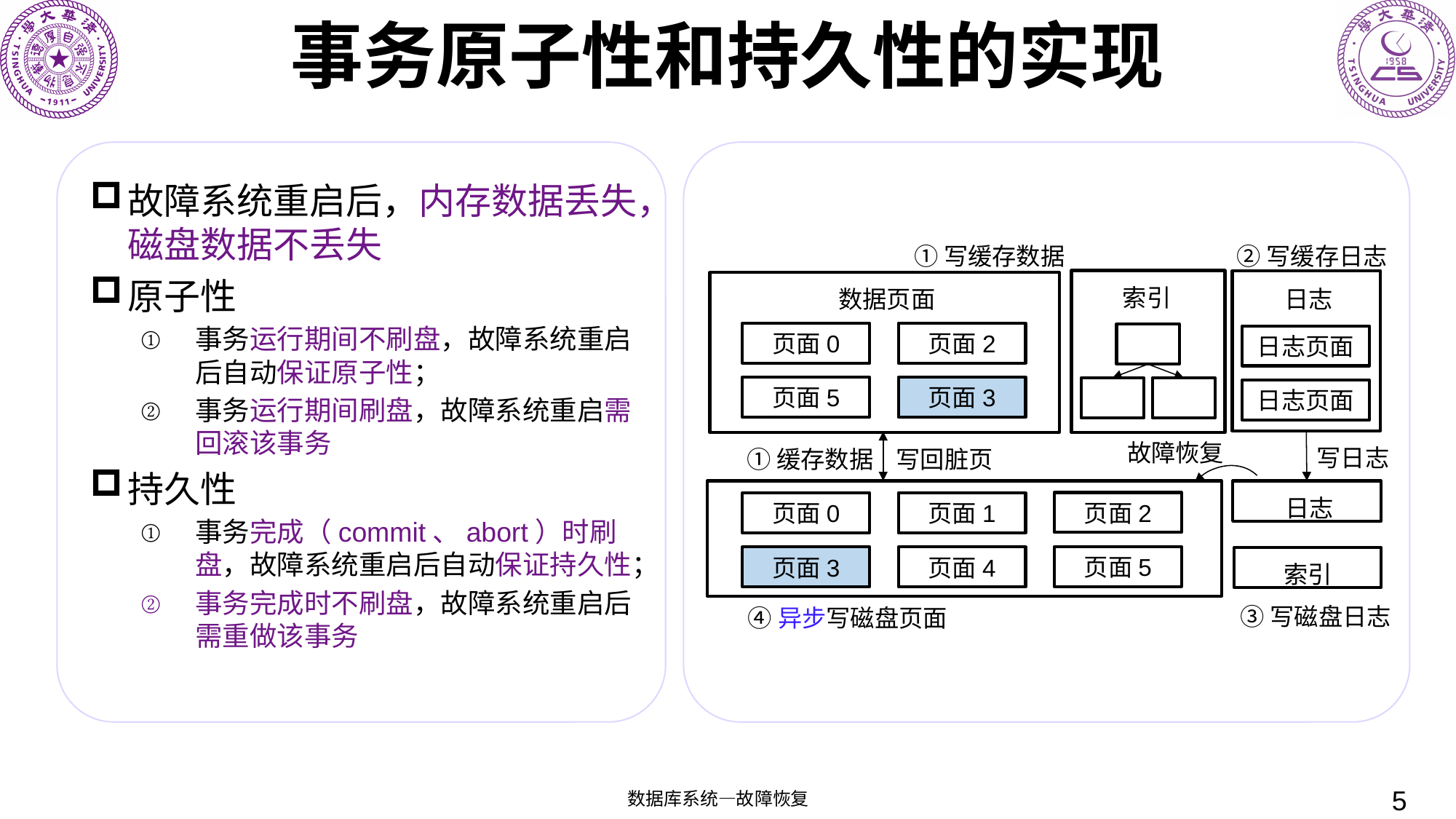

# 事务原子性和持久性的实现

故障系统重启后，内存数据丢失，磁盘数据不丢失
原子性
事务运行期间不刷盘，故障系统重启后自动保证原子性；
事务运行期间刷盘，故障系统重启需回滚该事务
持久性
事务完成（commit、abort）时刷盘，故障系统重启后自动保证持久性；
事务完成时不刷盘，故障系统重启后需重做该事务
①写缓存数据
②写缓存日志

索引
数据页面
日志
页面2
页面0

日志页面
页面3
页面5

日志页面
故障恢复
写日志
写回脏页
①缓存数据

日志
页面2
页面1
页面0
页面5
页面4
页面3

索引
③写磁盘日志
④异步写磁盘页面
5
数据库系统—故障恢复